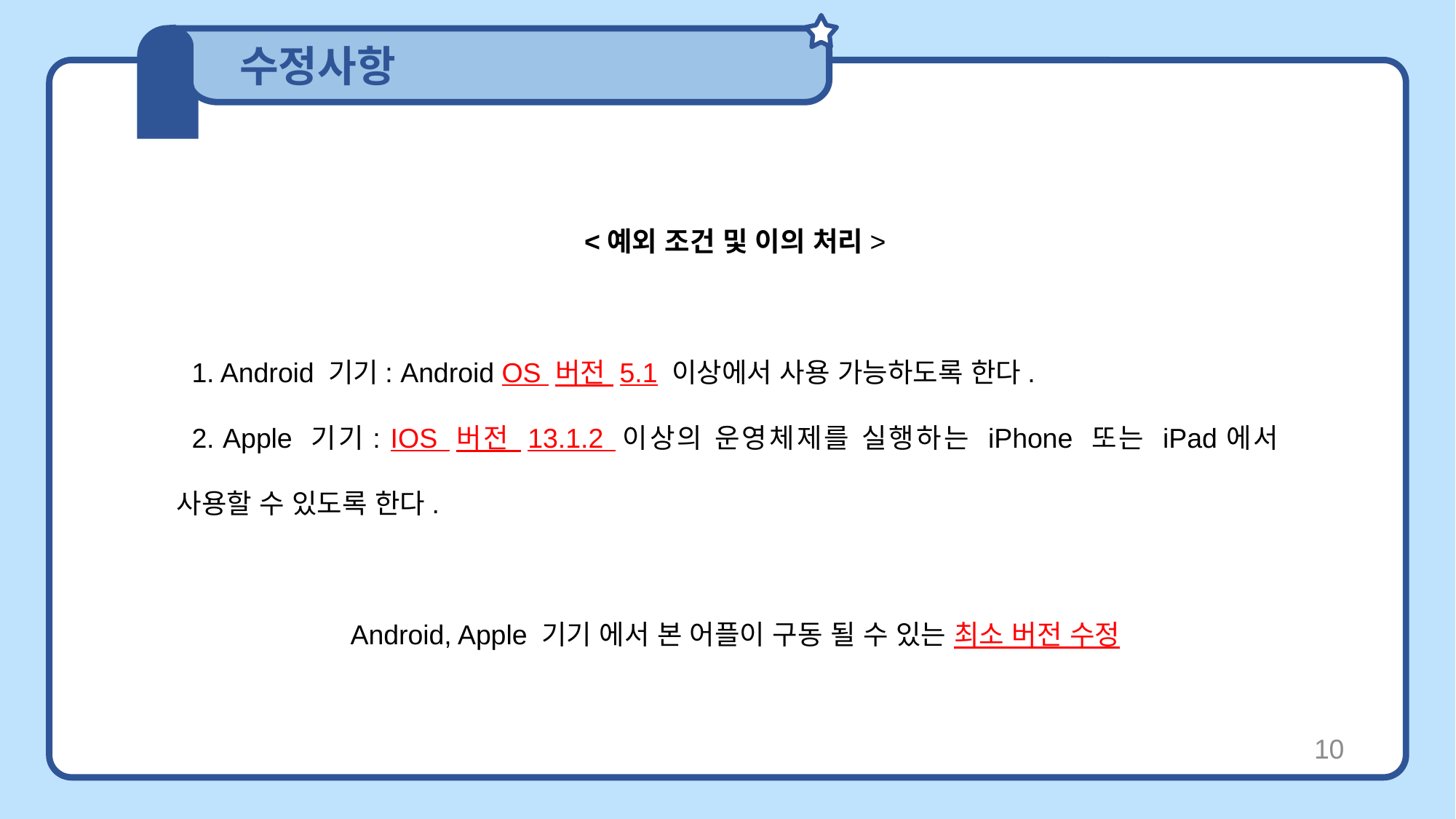

수정사항

<예외 조건 및 이의 처리>

1. Android 기기: Android OS 버전 5.1 이상에서 사용 가능하도록 한다.
2. Apple 기기: IOS 버전 13.1.2 이상의 운영체제를 실행하는 iPhone 또는 iPad에서 사용할 수 있도록 한다.

Android, Apple 기기 에서 본 어플이 구동 될 수 있는 최소 버전 수정
10